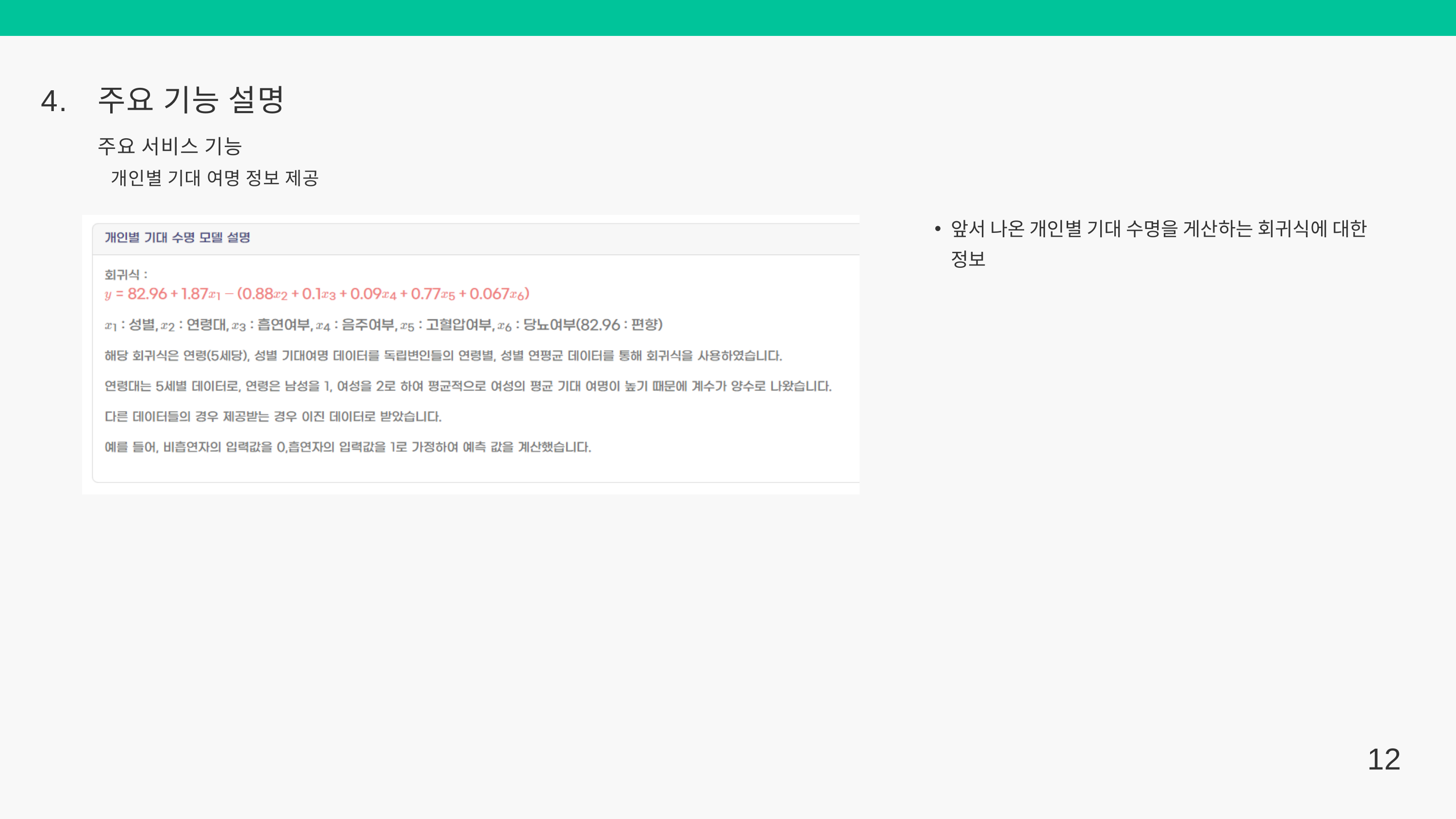

4.
주요 기능 설명
주요 서비스 기능
개인별 기대 여명 정보 제공
앞서 나온 개인별 기대 수명을 게산하는 회귀식에 대한 정보

12